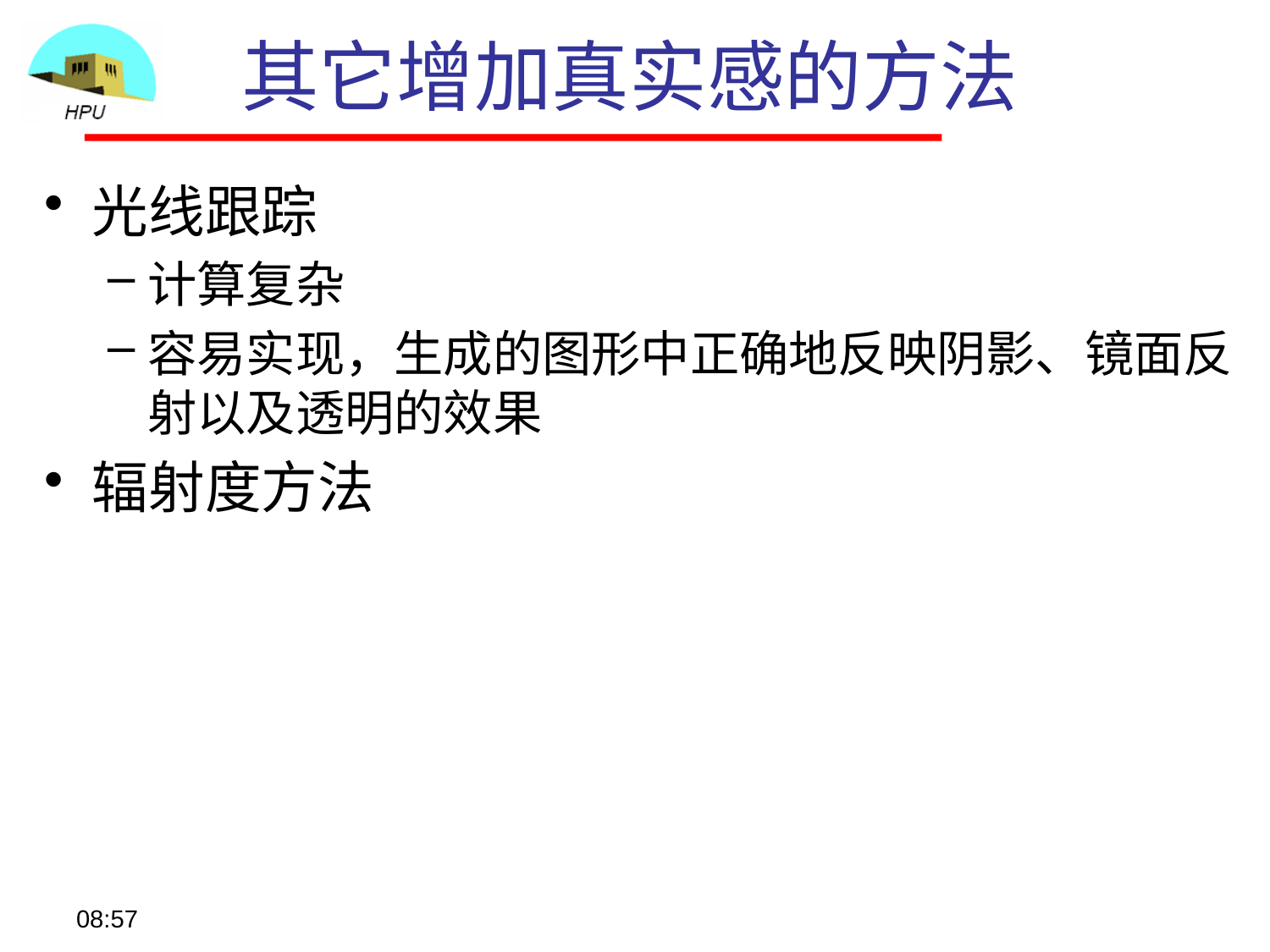

# 其它增加真实感的方法
光线跟踪
计算复杂
容易实现，生成的图形中正确地反映阴影、镜面反射以及透明的效果
辐射度方法
08:57